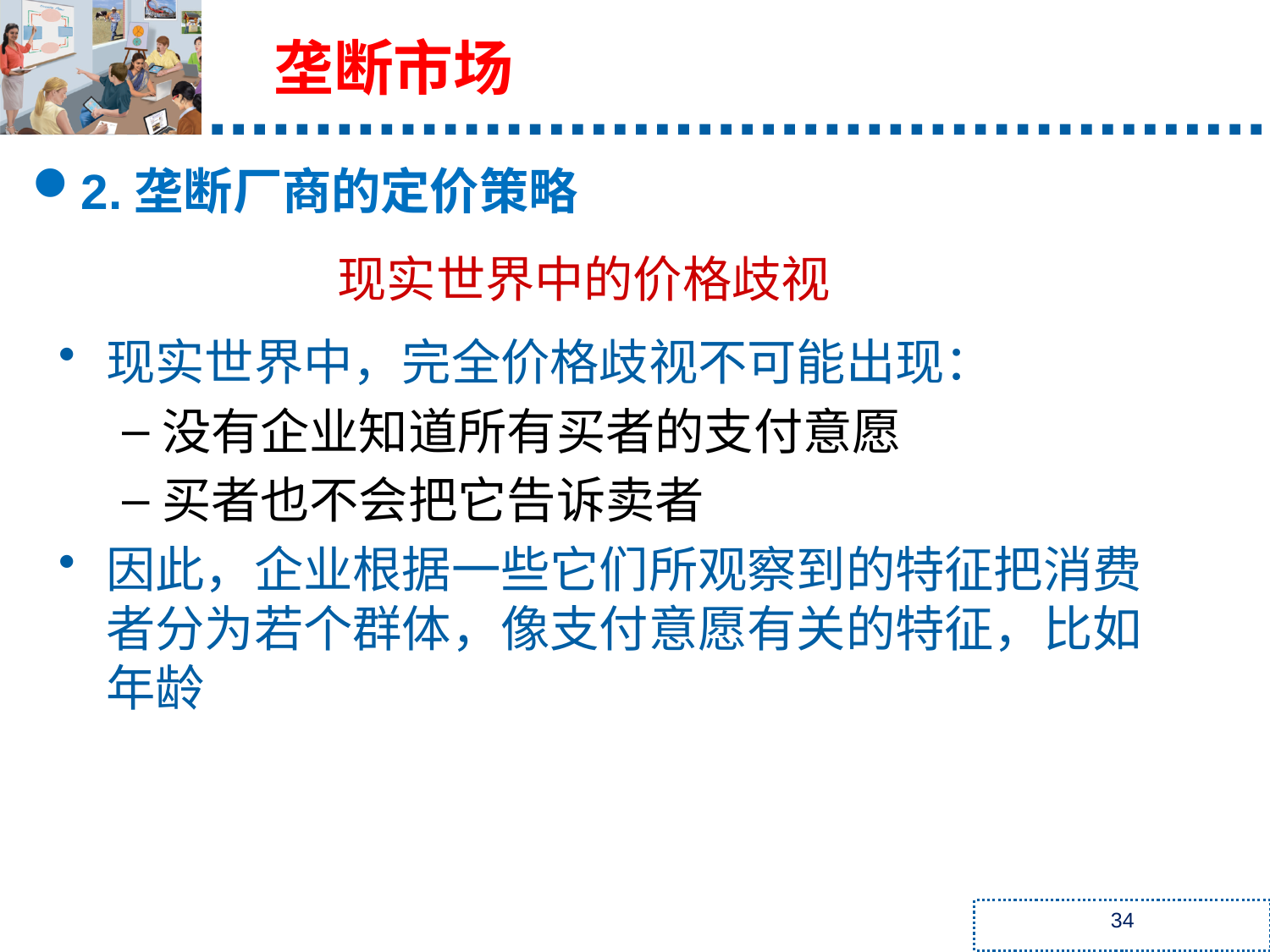

垄断市场
2.垄断厂商的定价策略

现实世界中的价格歧视
现实世界中，完全价格歧视不可能出现：
没有企业知道所有买者的支付意愿
买者也不会把它告诉卖者
因此，企业根据一些它们所观察到的特征把消费者分为若个群体，像支付意愿有关的特征，比如年龄
34